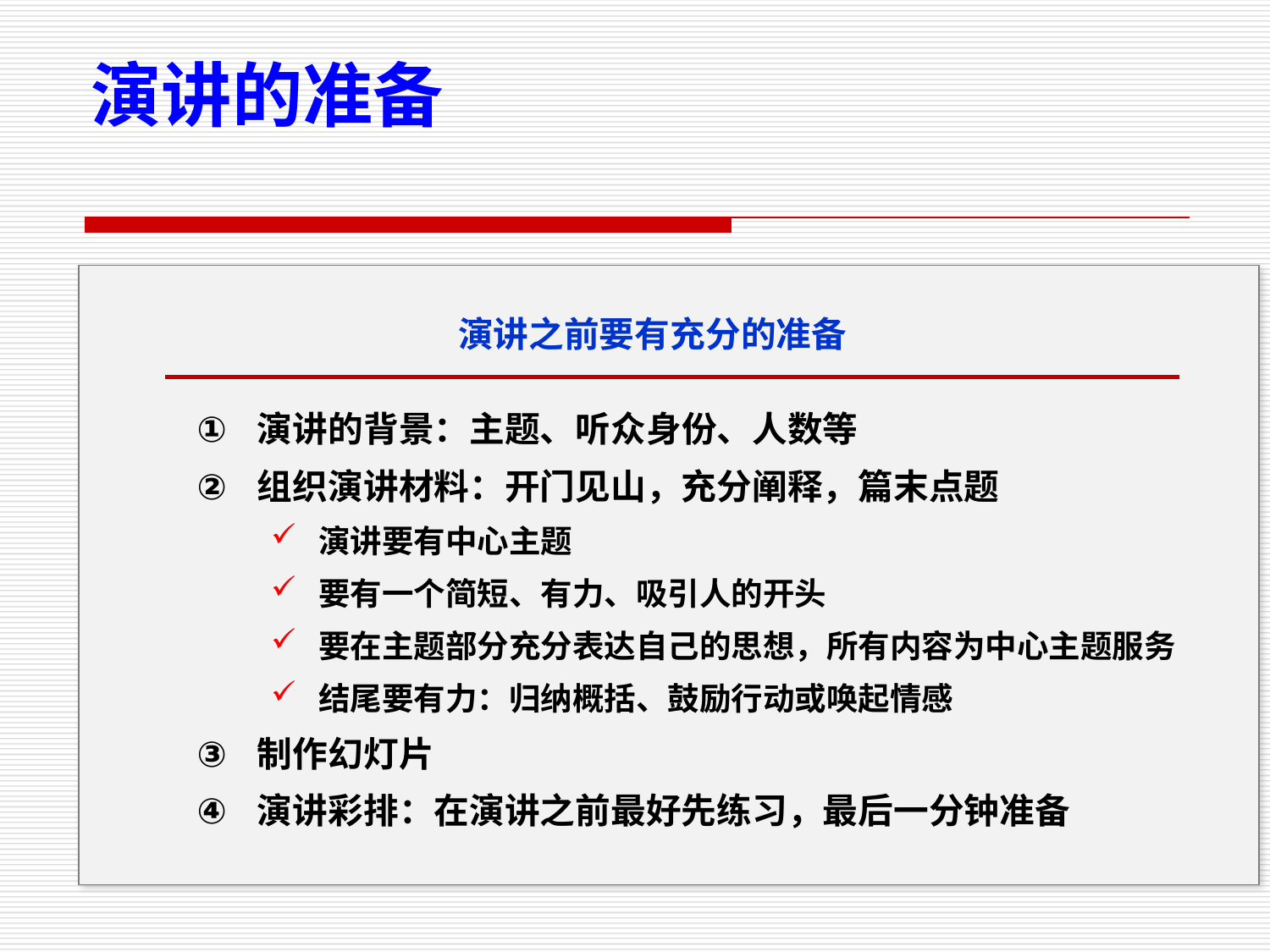

演讲的准备

演讲之前要有充分的准备
演讲的背景：主题、听众身份、人数等
组织演讲材料：开门见山，充分阐释，篇末点题
演讲要有中心主题
要有一个简短、有力、吸引人的开头
要在主题部分充分表达自己的思想，所有内容为中心主题服务
结尾要有力：归纳概括、鼓励行动或唤起情感
制作幻灯片
演讲彩排：在演讲之前最好先练习，最后一分钟准备